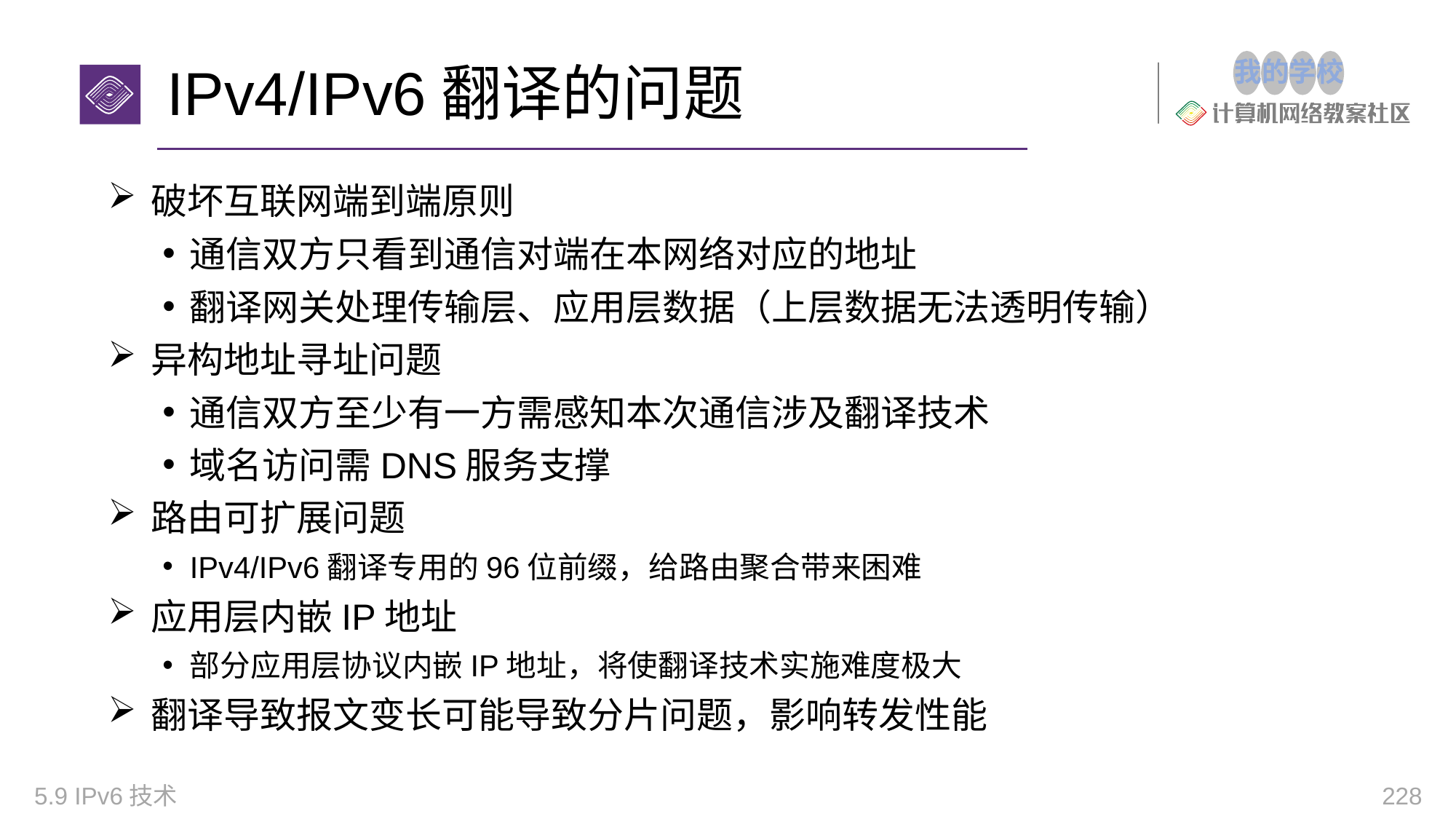

# IPv4/IPv6翻译的问题
破坏互联网端到端原则
通信双方只看到通信对端在本网络对应的地址
翻译网关处理传输层、应用层数据（上层数据无法透明传输）
异构地址寻址问题
通信双方至少有一方需感知本次通信涉及翻译技术
域名访问需DNS服务支撑
路由可扩展问题
IPv4/IPv6翻译专用的96位前缀，给路由聚合带来困难
应用层内嵌IP地址
部分应用层协议内嵌IP地址，将使翻译技术实施难度极大
翻译导致报文变长可能导致分片问题，影响转发性能
5.9 IPv6技术
228